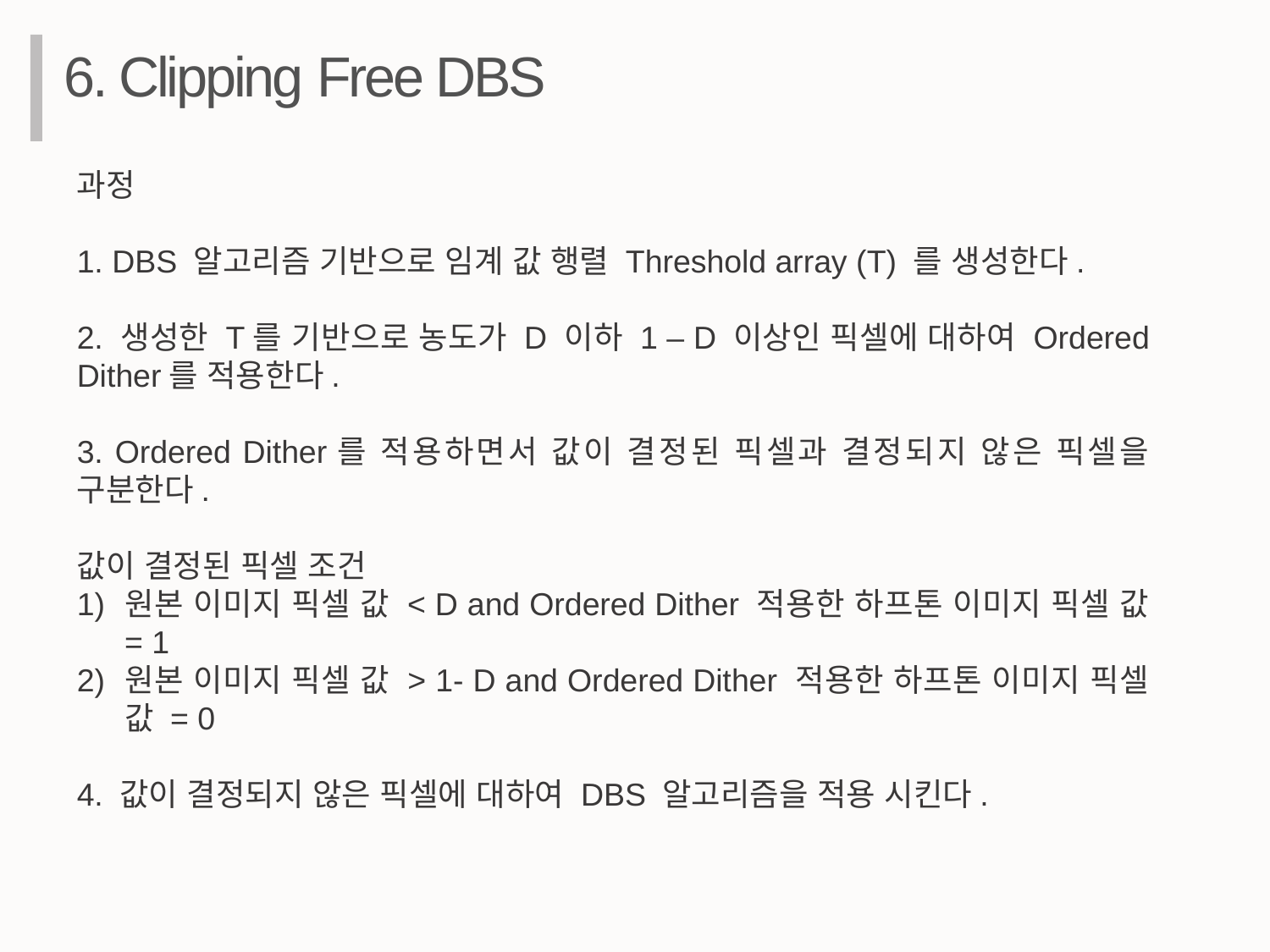

6. Clipping Free DBS

과정
1. DBS 알고리즘 기반으로 임계 값 행렬 Threshold array (T) 를 생성한다.

2. 생성한 T를 기반으로 농도가 D 이하 1 – D 이상인 픽셀에 대하여 Ordered Dither를 적용한다.

3. Ordered Dither를 적용하면서 값이 결정된 픽셀과 결정되지 않은 픽셀을 구분한다.

값이 결정된 픽셀 조건
원본 이미지 픽셀 값 < D and Ordered Dither 적용한 하프톤 이미지 픽셀 값 = 1
원본 이미지 픽셀 값 > 1- D and Ordered Dither 적용한 하프톤 이미지 픽셀 값 = 0

4. 값이 결정되지 않은 픽셀에 대하여 DBS 알고리즘을 적용 시킨다.